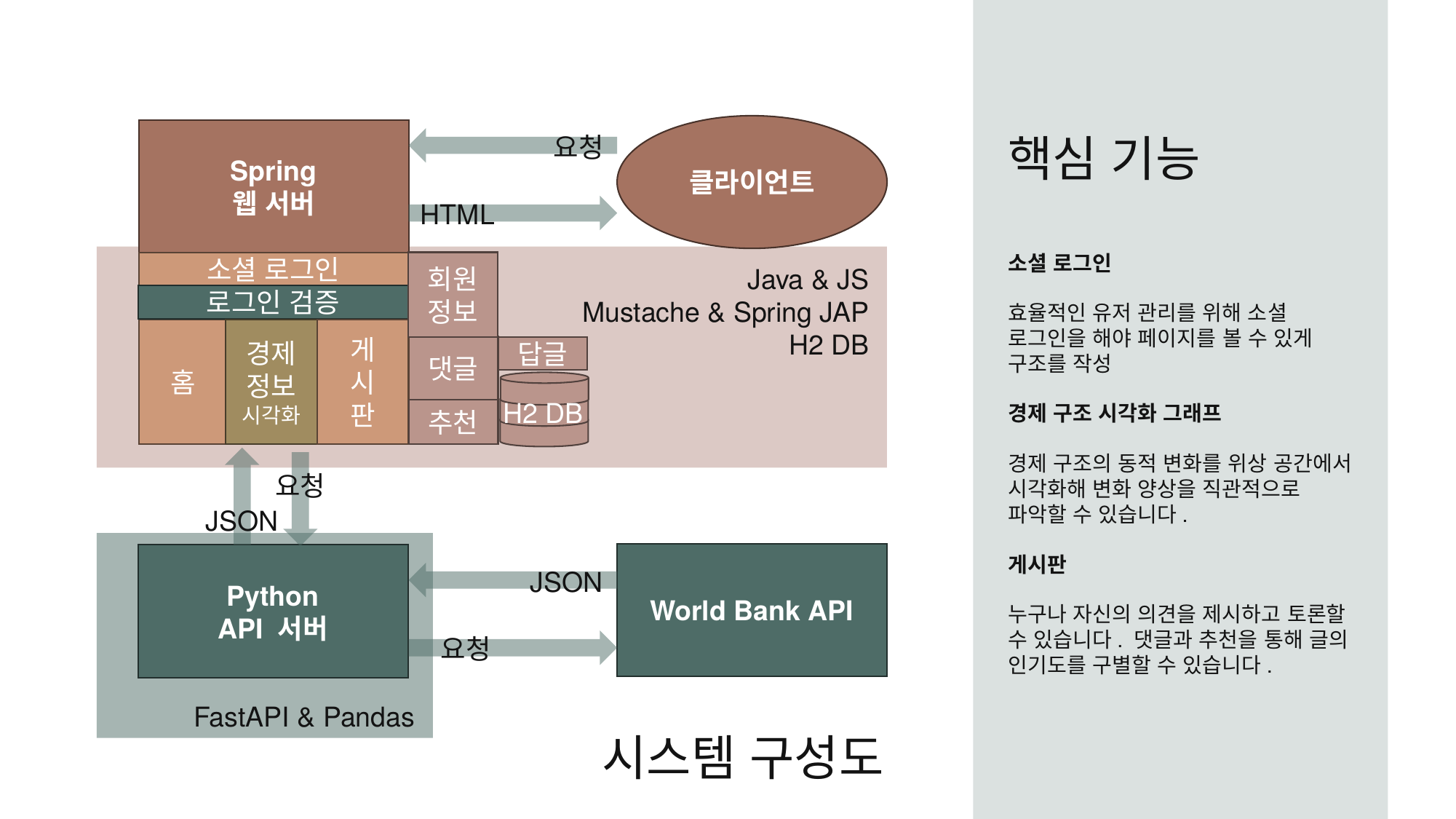

핵심 기능

클라이언트
Spring
웹 서버
요청
HTML
소셜 로그인
효율적인 유저 관리를 위해 소셜 로그인을 해야 페이지를 볼 수 있게 구조를 작성
경제 구조 시각화 그래프
경제 구조의 동적 변화를 위상 공간에서 시각화해 변화 양상을 직관적으로 파악할 수 있습니다.
게시판
누구나 자신의 의견을 제시하고 토론할 수 있습니다. 댓글과 추천을 통해 글의 인기도를 구별할 수 있습니다.

회원
정보
소셜 로그인
Java & JS
Mustache & Spring JAP
H2 DB
로그인 검증
경제
정보
시각화
게
시
판
홈
댓글
답글

H2 DB
추천

요청

JSON

World Bank API
Python
API 서버
JSON
시스템 구성도
요청
FastAPI & Pandas